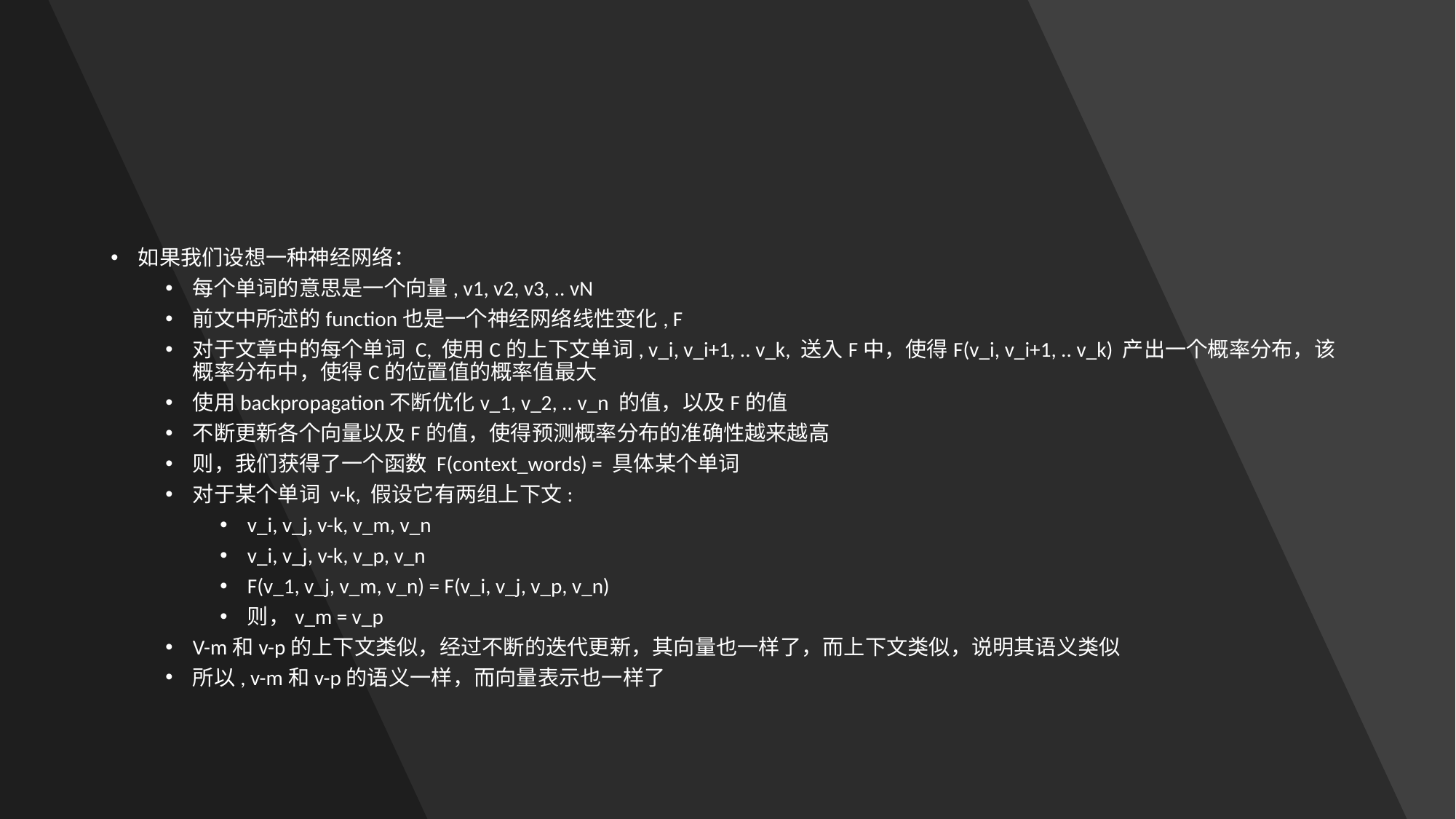

#
如果我们设想一种神经网络：
每个单词的意思是一个向量, v1, v2, v3, .. vN
前文中所述的function也是一个神经网络线性变化, F
对于文章中的每个单词 C, 使用C的上下文单词, v_i, v_i+1, .. v_k, 送入F中，使得F(v_i, v_i+1, .. v_k) 产出一个概率分布，该概率分布中，使得C的位置值的概率值最大
使用backpropagation不断优化v_1, v_2, .. v_n 的值，以及F的值
不断更新各个向量以及F的值，使得预测概率分布的准确性越来越高
则，我们获得了一个函数 F(context_words) = 具体某个单词
对于某个单词 v-k, 假设它有两组上下文:
v_i, v_j, v-k, v_m, v_n
v_i, v_j, v-k, v_p, v_n
F(v_1, v_j, v_m, v_n) = F(v_i, v_j, v_p, v_n)
则，v_m = v_p
V-m和v-p的上下文类似，经过不断的迭代更新，其向量也一样了，而上下文类似，说明其语义类似
所以, v-m和v-p的语义一样，而向量表示也一样了